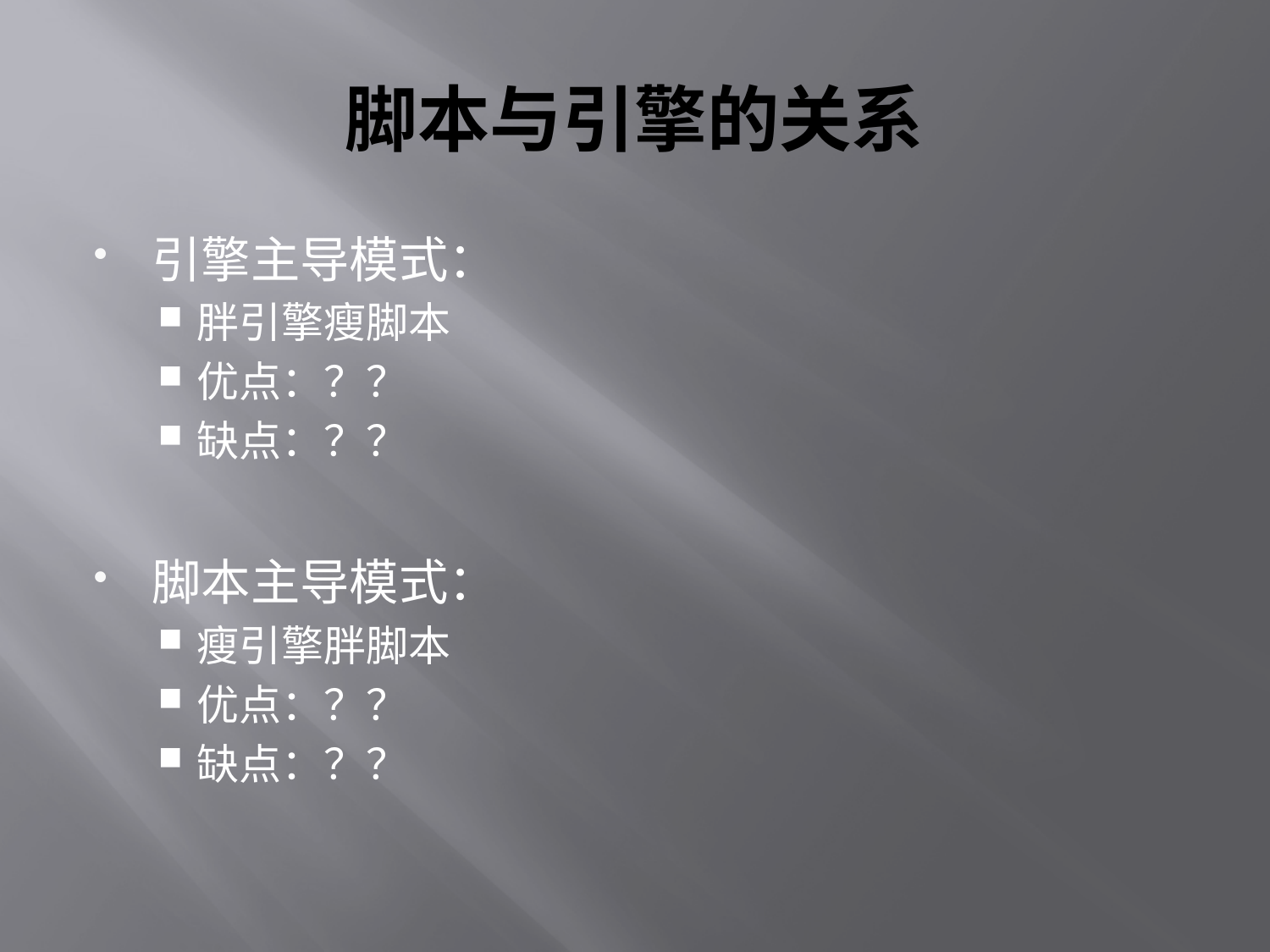

# 脚本与引擎的关系
引擎主导模式：
胖引擎瘦脚本
优点：？？
缺点：？？

脚本主导模式：
瘦引擎胖脚本
优点：？？
缺点：？？